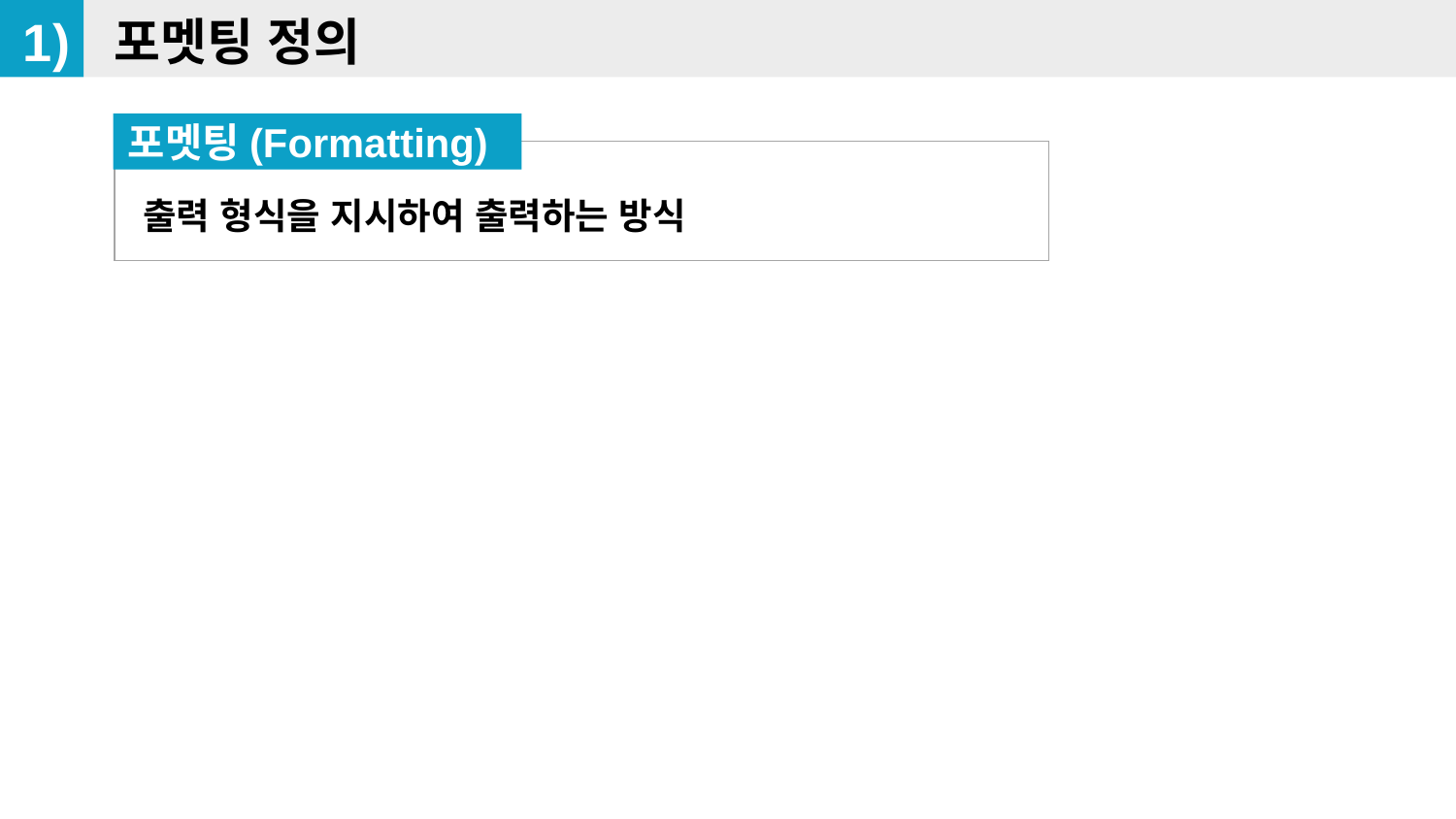

1)
포멧팅 정의
포멧팅(Formatting)
출력 형식을 지시하여 출력하는 방식